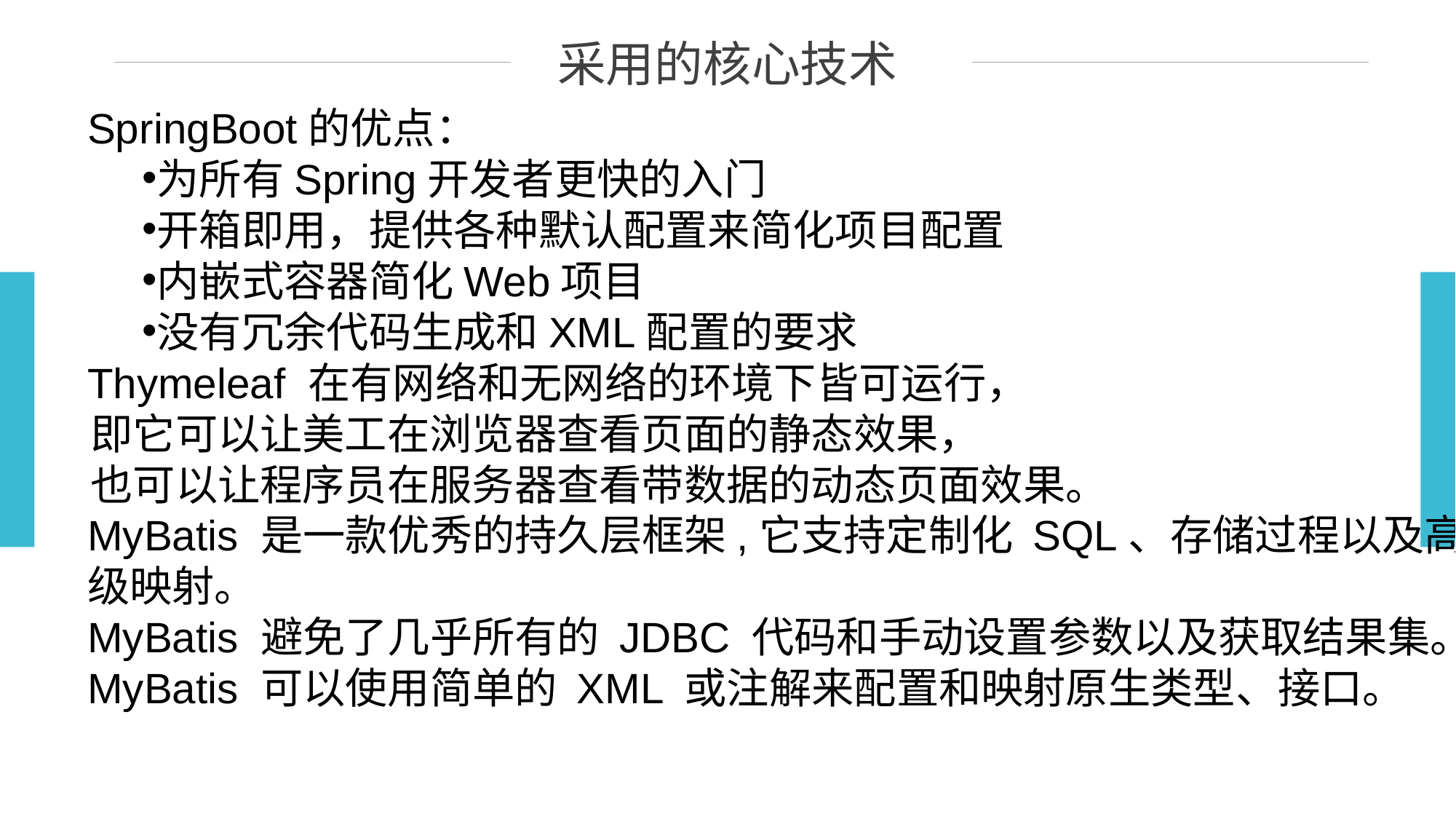

SpringBoot的优点：
为所有Spring开发者更快的入门
开箱即用，提供各种默认配置来简化项目配置
内嵌式容器简化Web项目
没有冗余代码生成和XML配置的要求
Thymeleaf 在有网络和无网络的环境下皆可运行，
     即它可以让美工在浏览器查看页面的静态效果，
     也可以让程序员在服务器查看带数据的动态页面效果。
MyBatis 是一款优秀的持久层框架,它支持定制化 SQL、存储过程以及高
级映射。
MyBatis 避免了几乎所有的 JDBC 代码和手动设置参数以及获取结果集。
MyBatis 可以使用简单的 XML 或注解来配置和映射原生类型、接口。
采用的核心技术